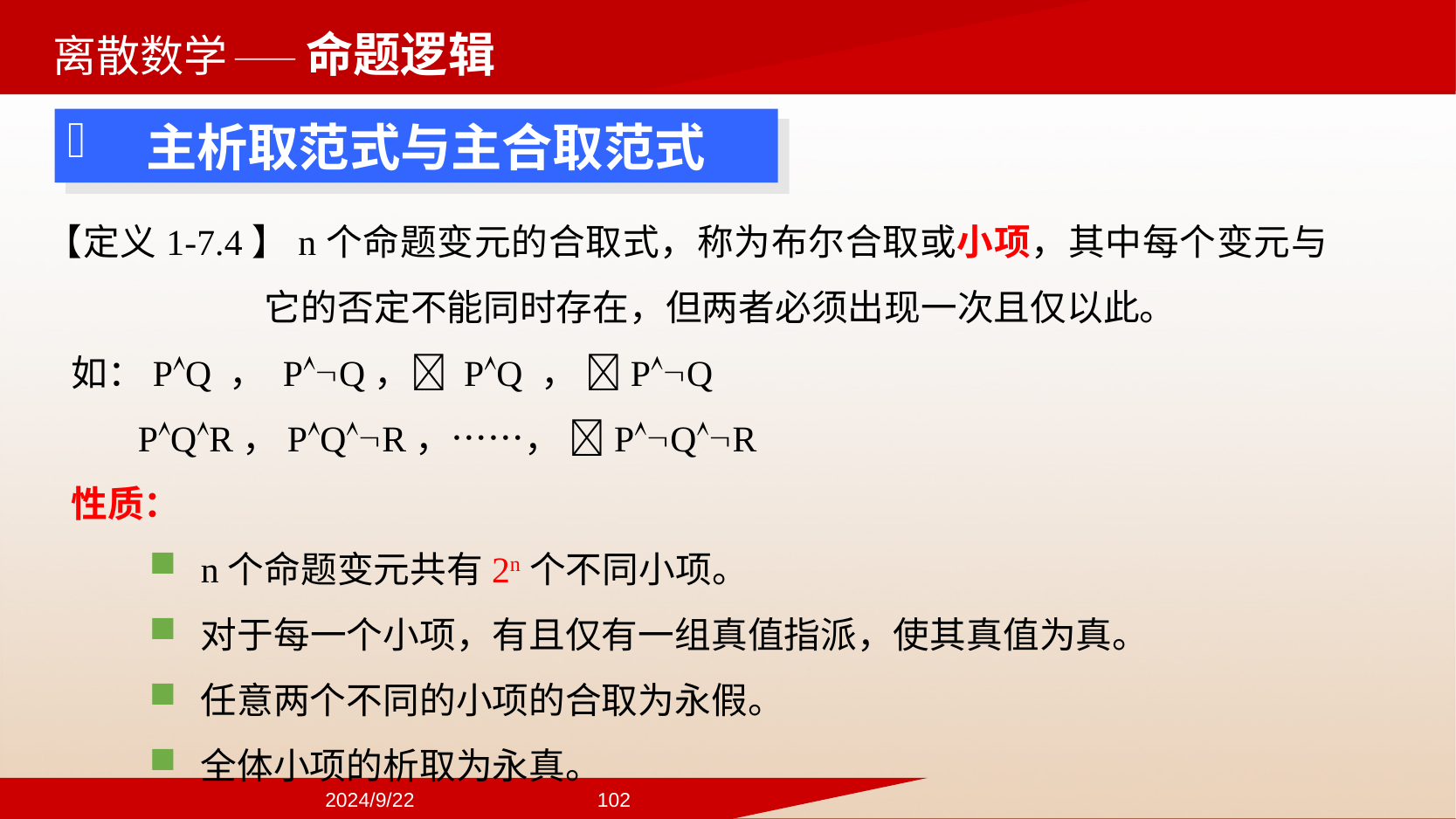

——命题逻辑
 主析取范式与主合取范式
【定义1-7.4】n个命题变元的合取式，称为布尔合取或小项，其中每个变元与它的否定不能同时存在，但两者必须出现一次且仅以此。
  如：P∧Q ， P∧¬Q，¬ P∧Q ， ¬P∧¬Q
          P∧Q∧R，P∧Q∧¬R，……， ¬P∧¬Q∧¬R
  性质：
n个命题变元共有2n个不同小项。
对于每一个小项，有且仅有一组真值指派，使其真值为真。
任意两个不同的小项的合取为永假。
全体小项的析取为永真。
2024/9/22
102